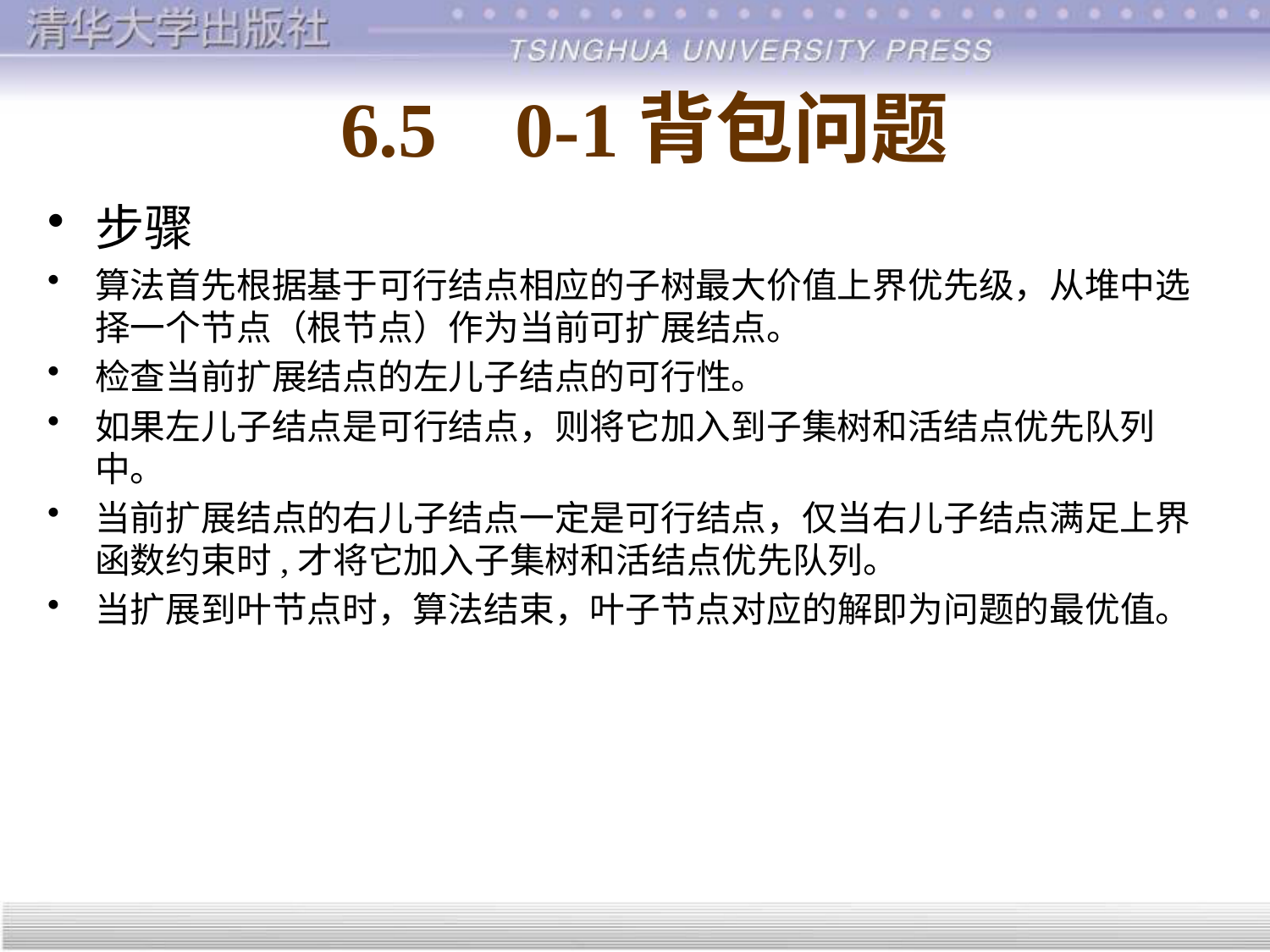

# 6.5    0-1背包问题
步骤
算法首先根据基于可行结点相应的子树最大价值上界优先级，从堆中选择一个节点（根节点）作为当前可扩展结点。
检查当前扩展结点的左儿子结点的可行性。
如果左儿子结点是可行结点，则将它加入到子集树和活结点优先队列中。
当前扩展结点的右儿子结点一定是可行结点，仅当右儿子结点满足上界函数约束时,才将它加入子集树和活结点优先队列。
当扩展到叶节点时，算法结束，叶子节点对应的解即为问题的最优值。